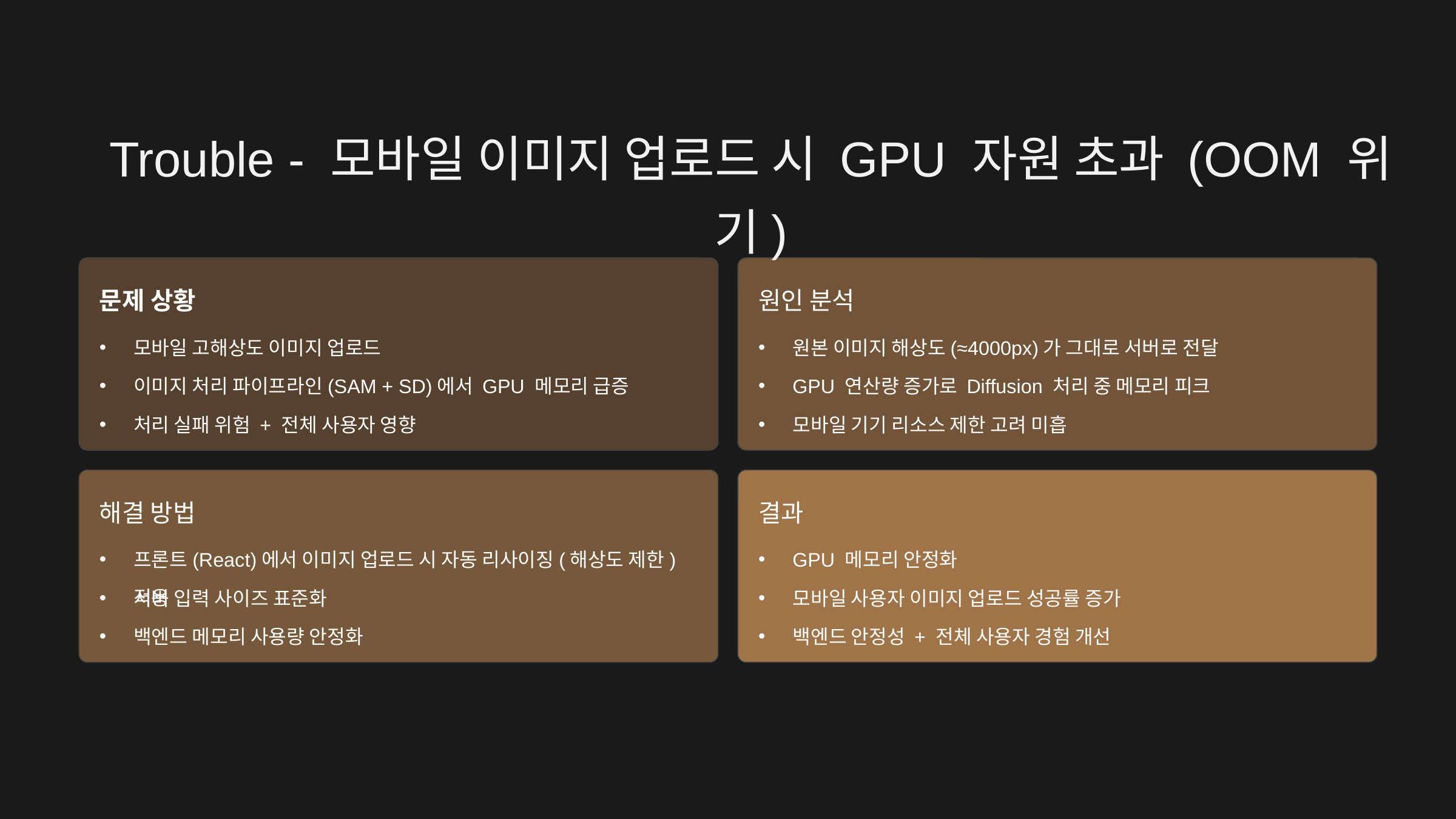

Trouble - 모바일 이미지 업로드 시 GPU 자원 초과 (OOM 위기)

문제 상황
원인 분석
모바일 고해상도 이미지 업로드
원본 이미지 해상도(≈4000px)가 그대로 서버로 전달
이미지 처리 파이프라인(SAM + SD)에서 GPU 메모리 급증
GPU 연산량 증가로 Diffusion 처리 중 메모리 피크
처리 실패 위험 + 전체 사용자 영향
모바일 기기 리소스 제한 고려 미흡

해결 방법
결과
프론트(React)에서 이미지 업로드 시 자동 리사이징(해상도 제한) 적용
GPU 메모리 안정화
서버 입력 사이즈 표준화
모바일 사용자 이미지 업로드 성공률 증가
백엔드 메모리 사용량 안정화
백엔드 안정성 + 전체 사용자 경험 개선